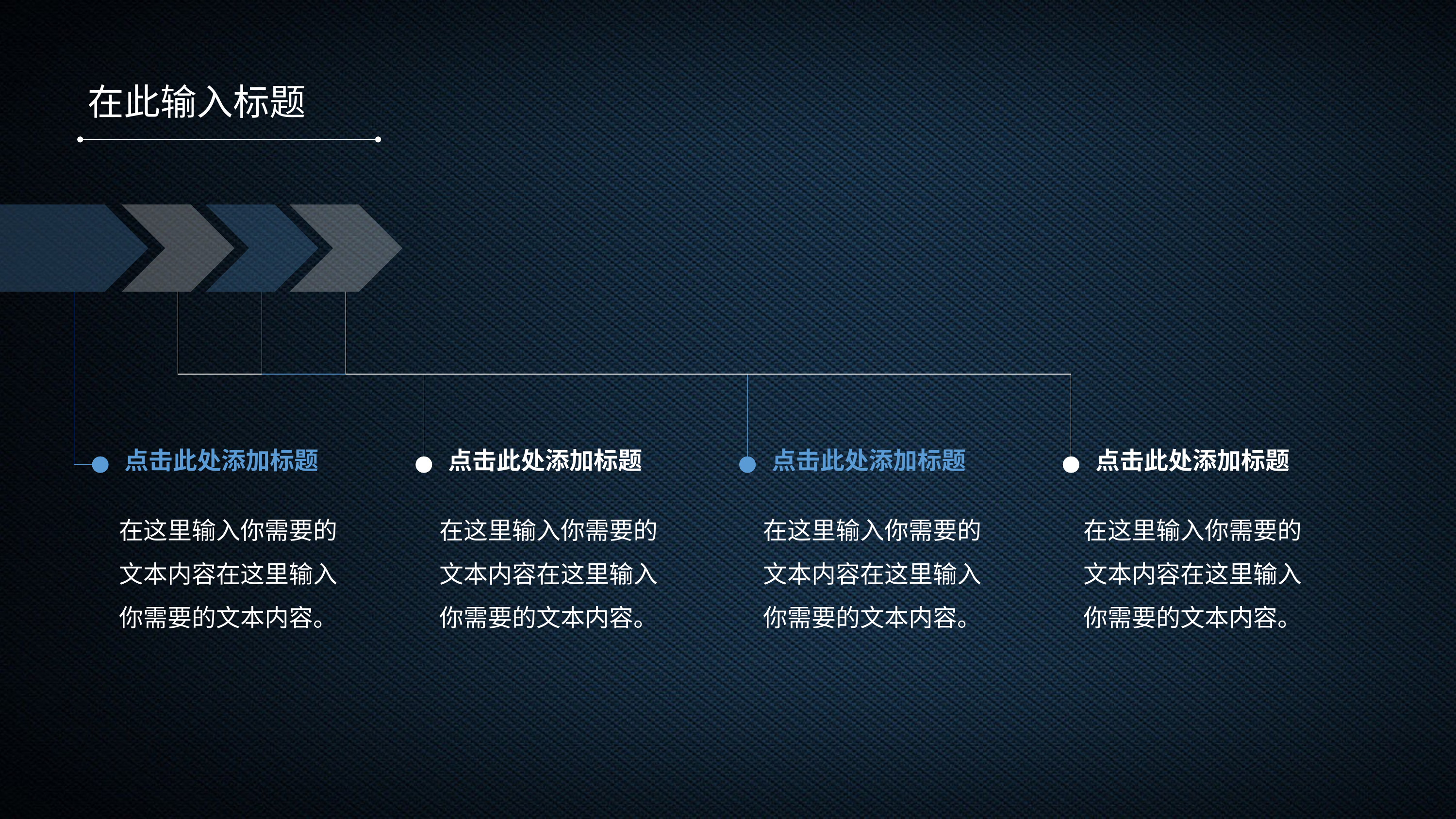

在此输入标题

点击此处添加标题

点击此处添加标题

点击此处添加标题

点击此处添加标题

在这里输入你需要的文本内容在这里输入你需要的文本内容。
在这里输入你需要的文本内容在这里输入你需要的文本内容。
在这里输入你需要的文本内容在这里输入你需要的文本内容。
在这里输入你需要的文本内容在这里输入你需要的文本内容。